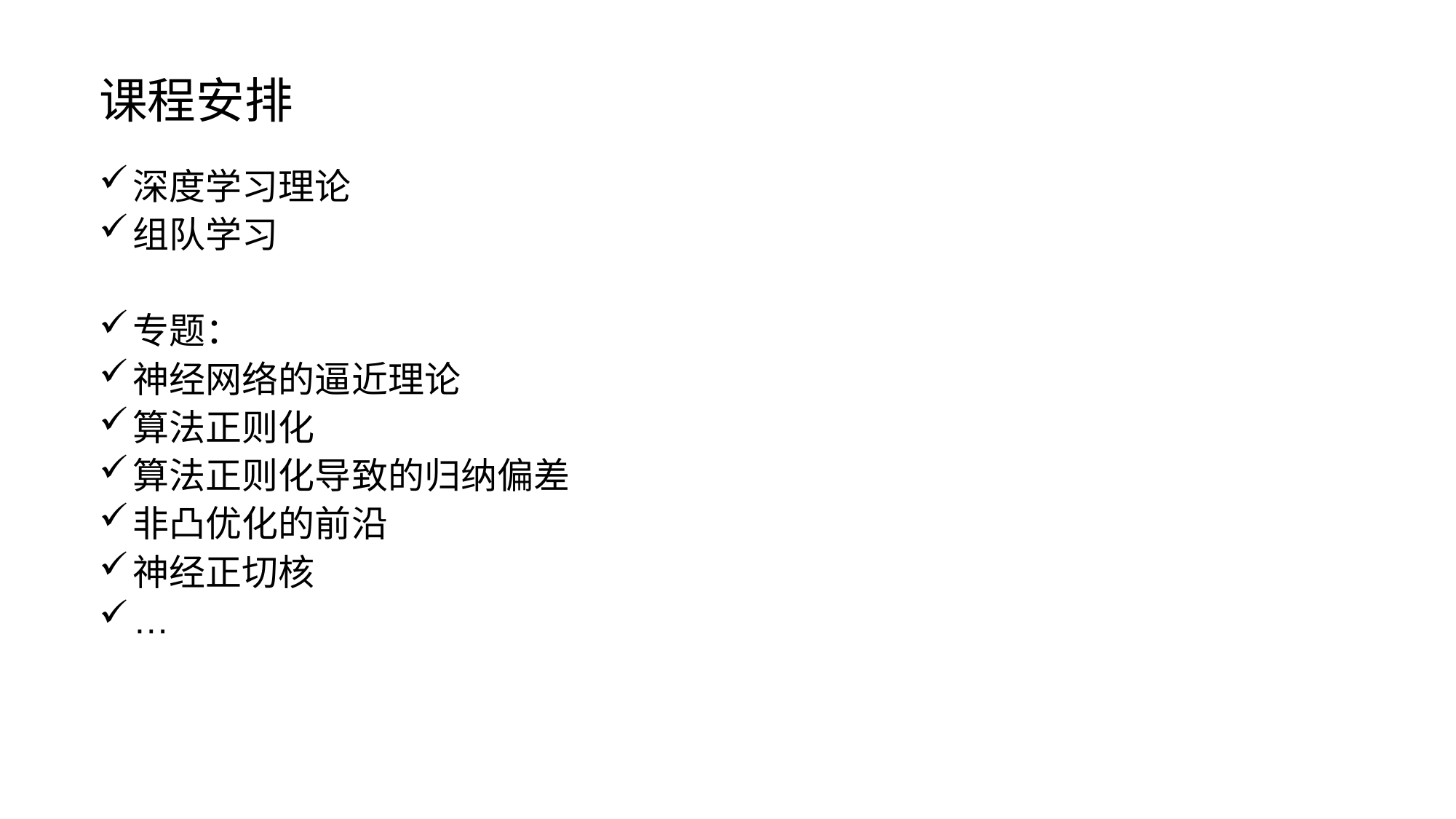

课程安排

深度学习理论
组队学习

专题：
神经网络的逼近理论
算法正则化
算法正则化导致的归纳偏差
非凸优化的前沿
神经正切核
…